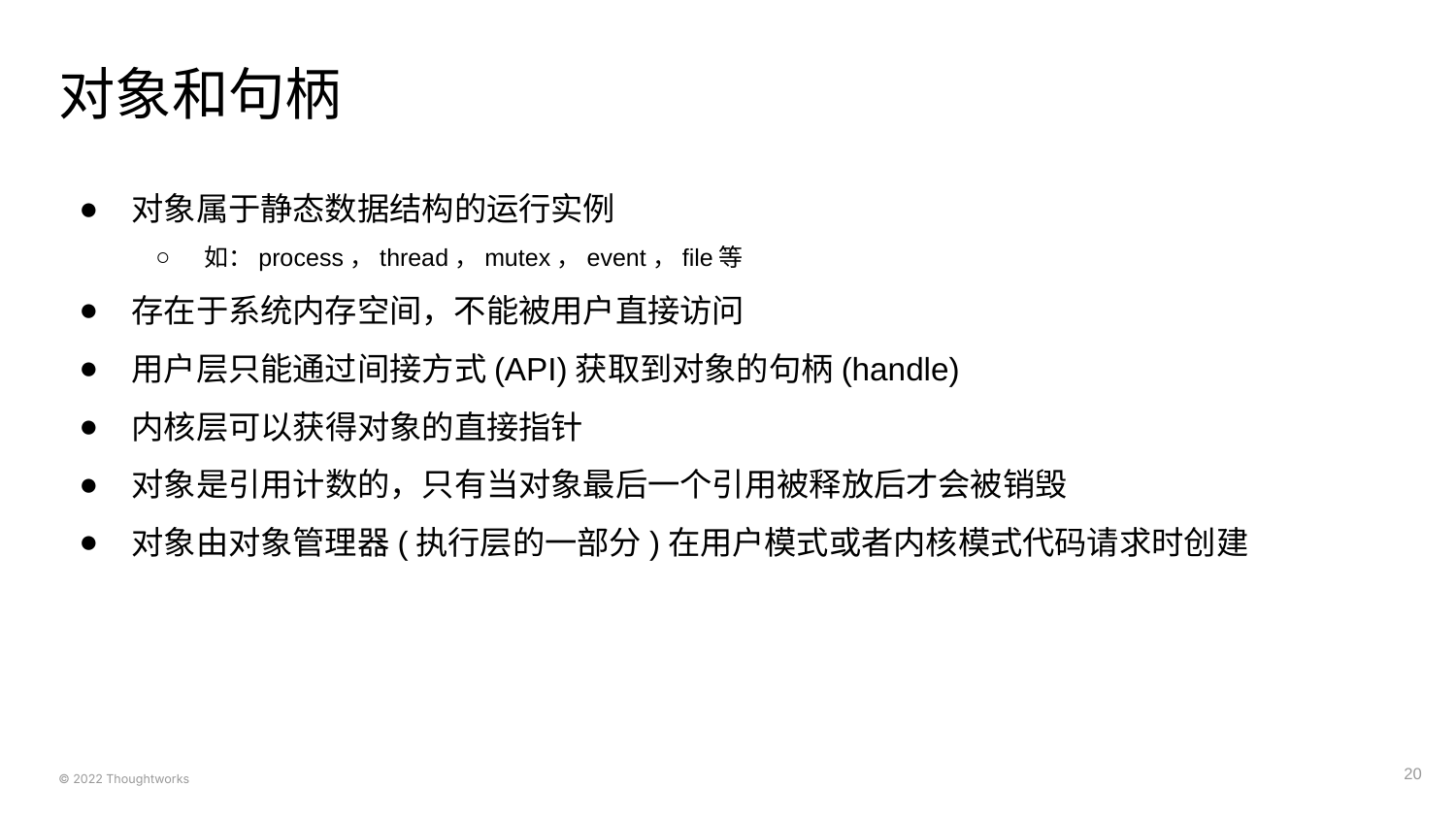

# 对象和句柄

对象属于静态数据结构的运行实例
如：process，thread，mutex，event，file等
存在于系统内存空间，不能被用户直接访问
用户层只能通过间接方式(API)获取到对象的句柄(handle)
内核层可以获得对象的直接指针
对象是引用计数的，只有当对象最后一个引用被释放后才会被销毁
对象由对象管理器(执行层的一部分)在用户模式或者内核模式代码请求时创建
20